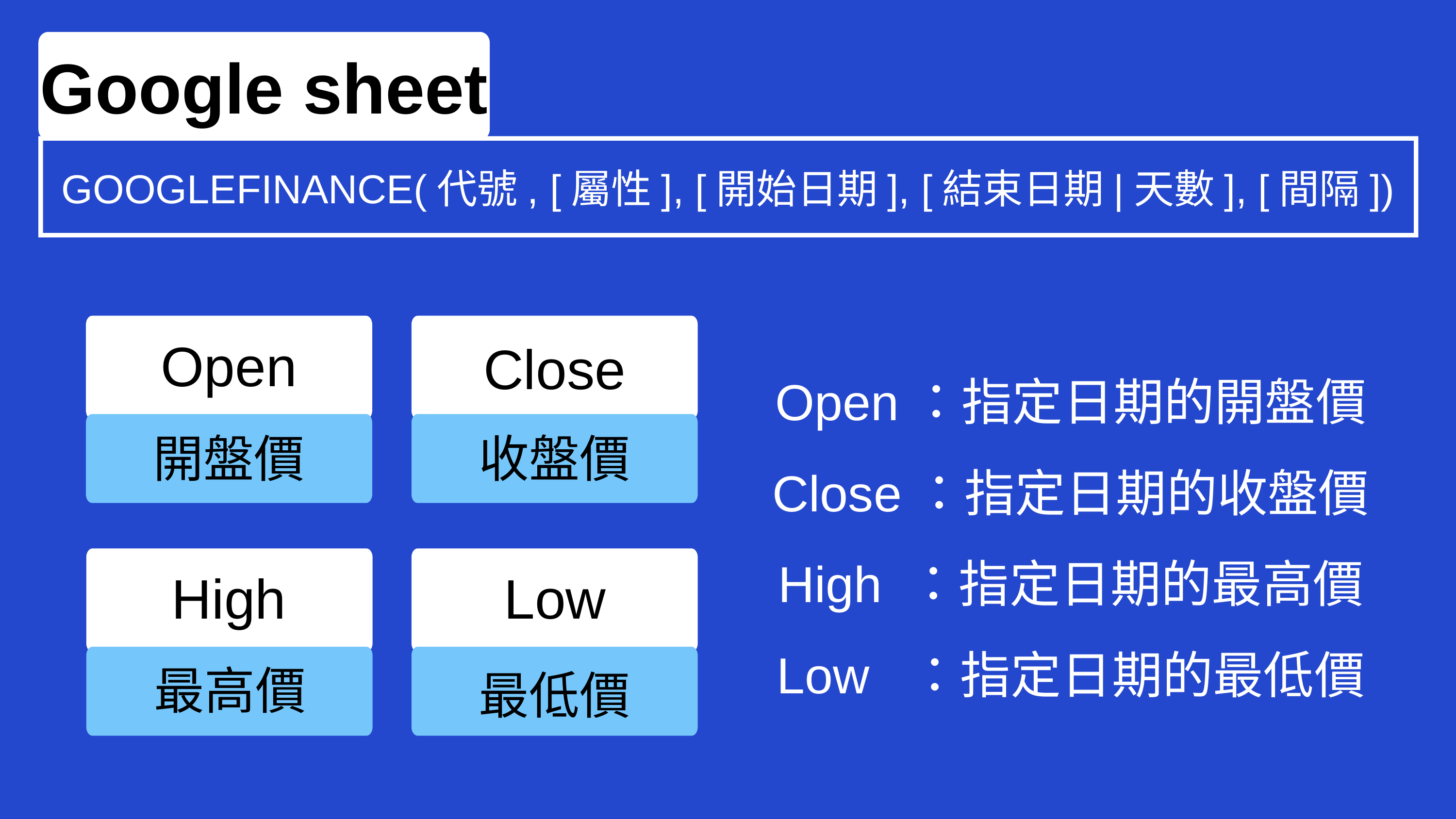

Google sheet

GOOGLEFINANCE(代號, [屬性], [開始日期], [結束日期|天數], [間隔])

Open
開盤價

Close

收盤價
Open：指定日期的開盤價
Close：指定日期的收盤價
High ：指定日期的最高價
Low  ：指定日期的最低價

High

最高價

Low

最低價